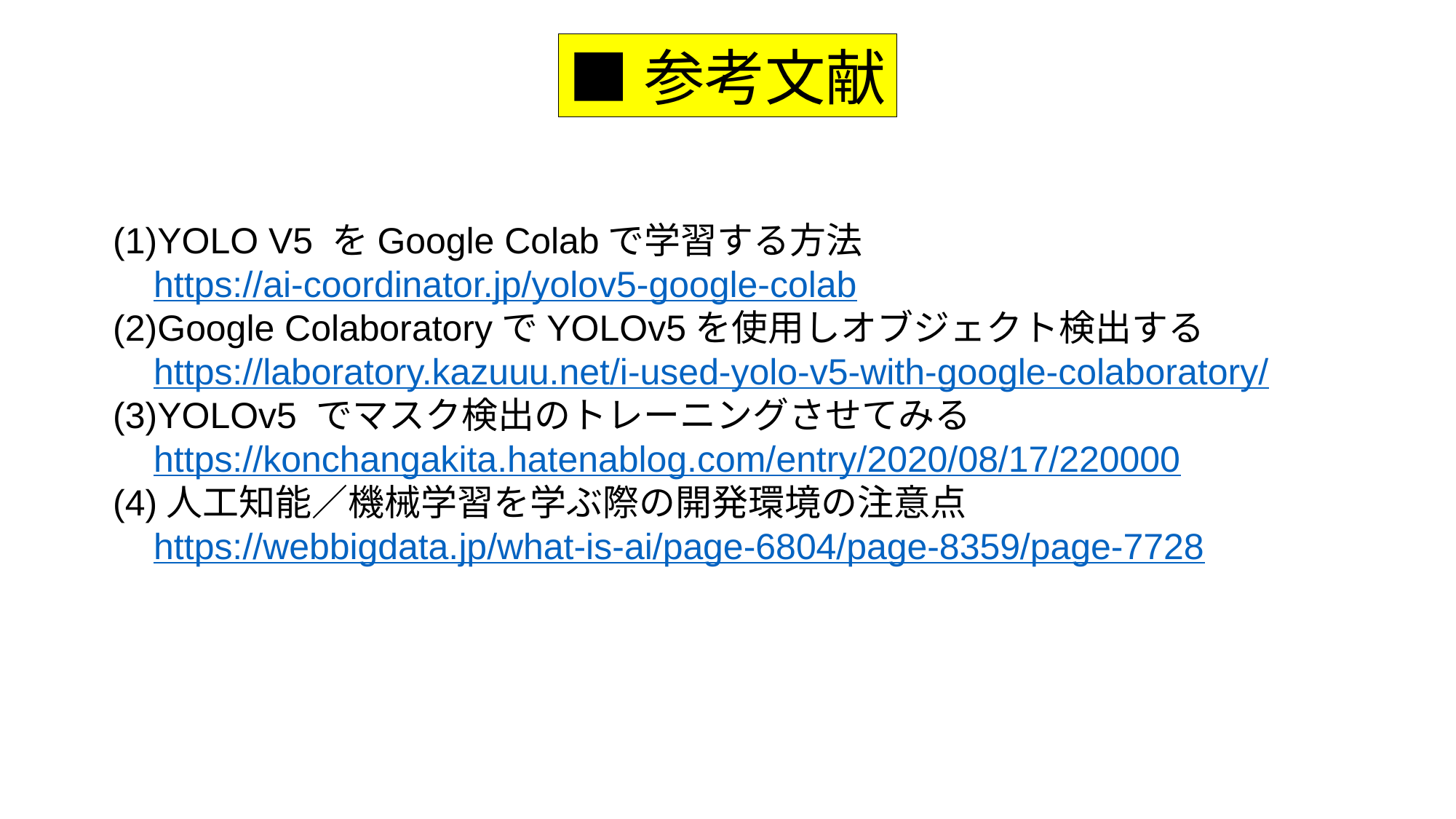

■参考文献
(1)YOLO V5 をGoogle Colabで学習する方法
    https://ai-coordinator.jp/yolov5-google-colab
(2)Google ColaboratoryでYOLOv5を使用しオブジェクト検出する
    https://laboratory.kazuuu.net/i-used-yolo-v5-with-google-colaboratory/
(3)YOLOv5 でマスク検出のトレーニングさせてみる
    https://konchangakita.hatenablog.com/entry/2020/08/17/220000
(4)人工知能／機械学習を学ぶ際の開発環境の注意点
    https://webbigdata.jp/what-is-ai/page-6804/page-8359/page-7728